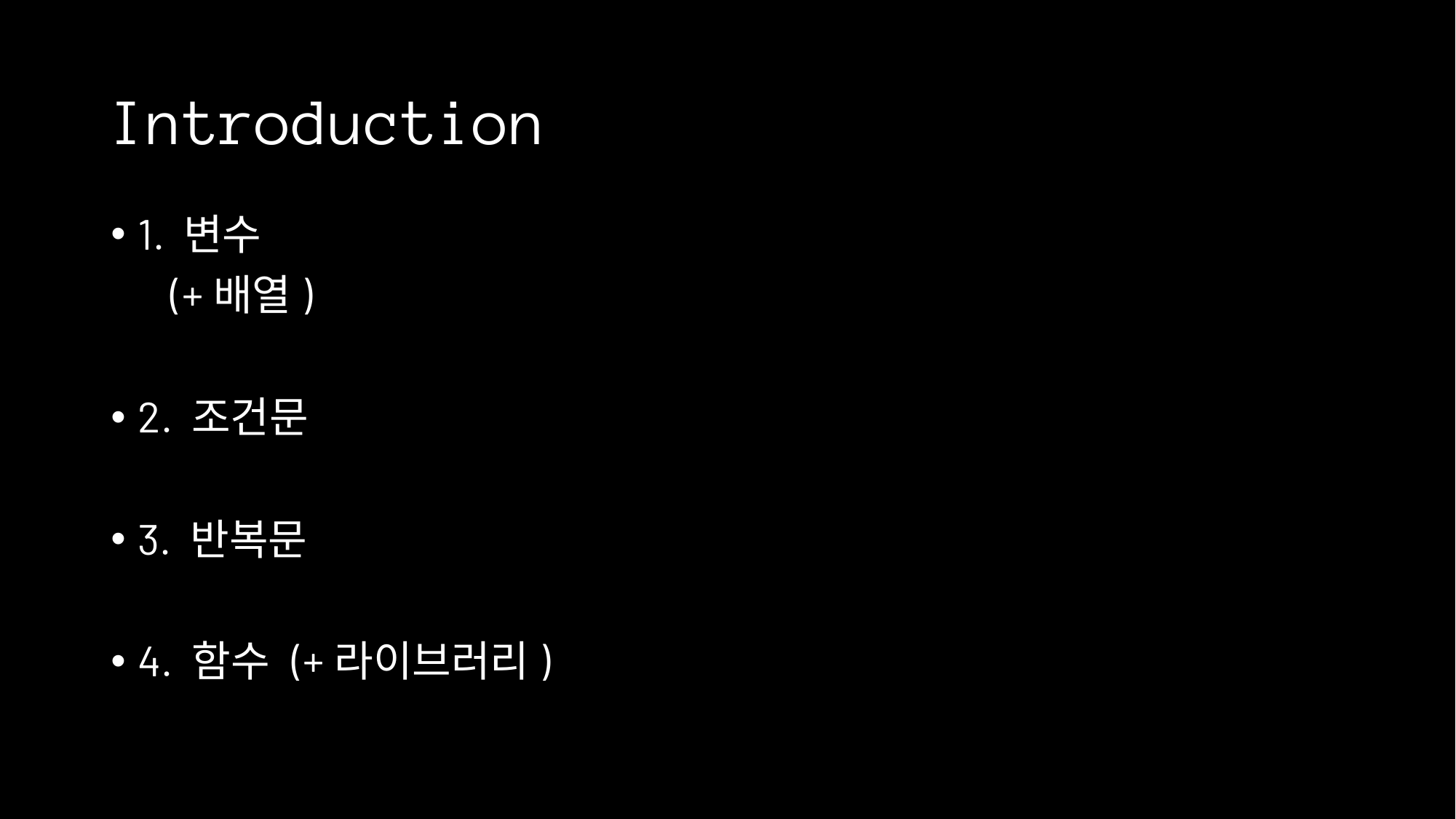

# Introduction
1. 변수
       (+배열)

2. 조건문

3. 반복문

4. 함수 (+라이브러리)